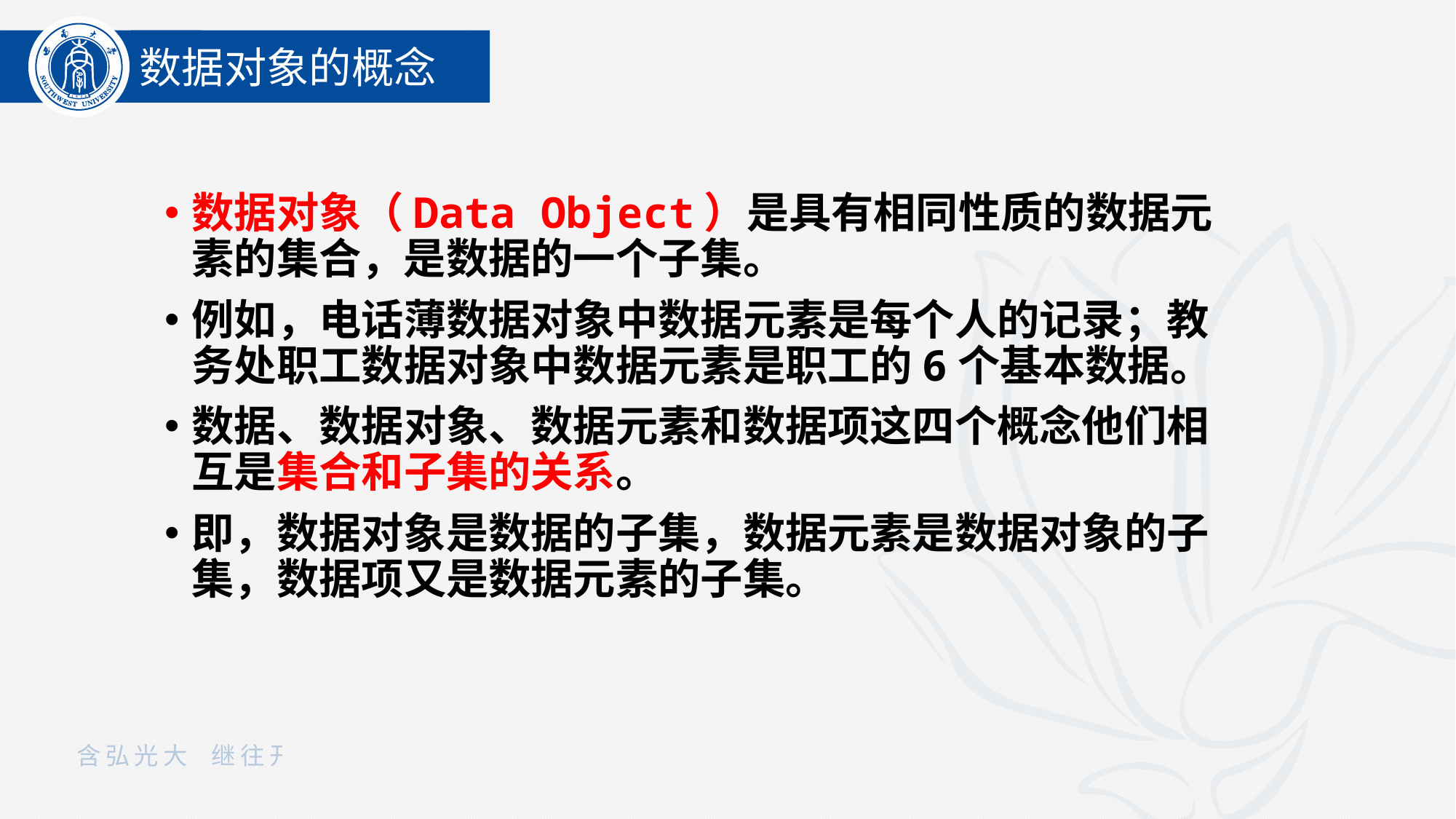

数据对象的概念
数据对象（Data Object）是具有相同性质的数据元素的集合，是数据的一个子集。
例如，电话薄数据对象中数据元素是每个人的记录；教务处职工数据对象中数据元素是职工的6个基本数据。
数据、数据对象、数据元素和数据项这四个概念他们相互是集合和子集的关系。
即，数据对象是数据的子集，数据元素是数据对象的子集，数据项又是数据元素的子集。